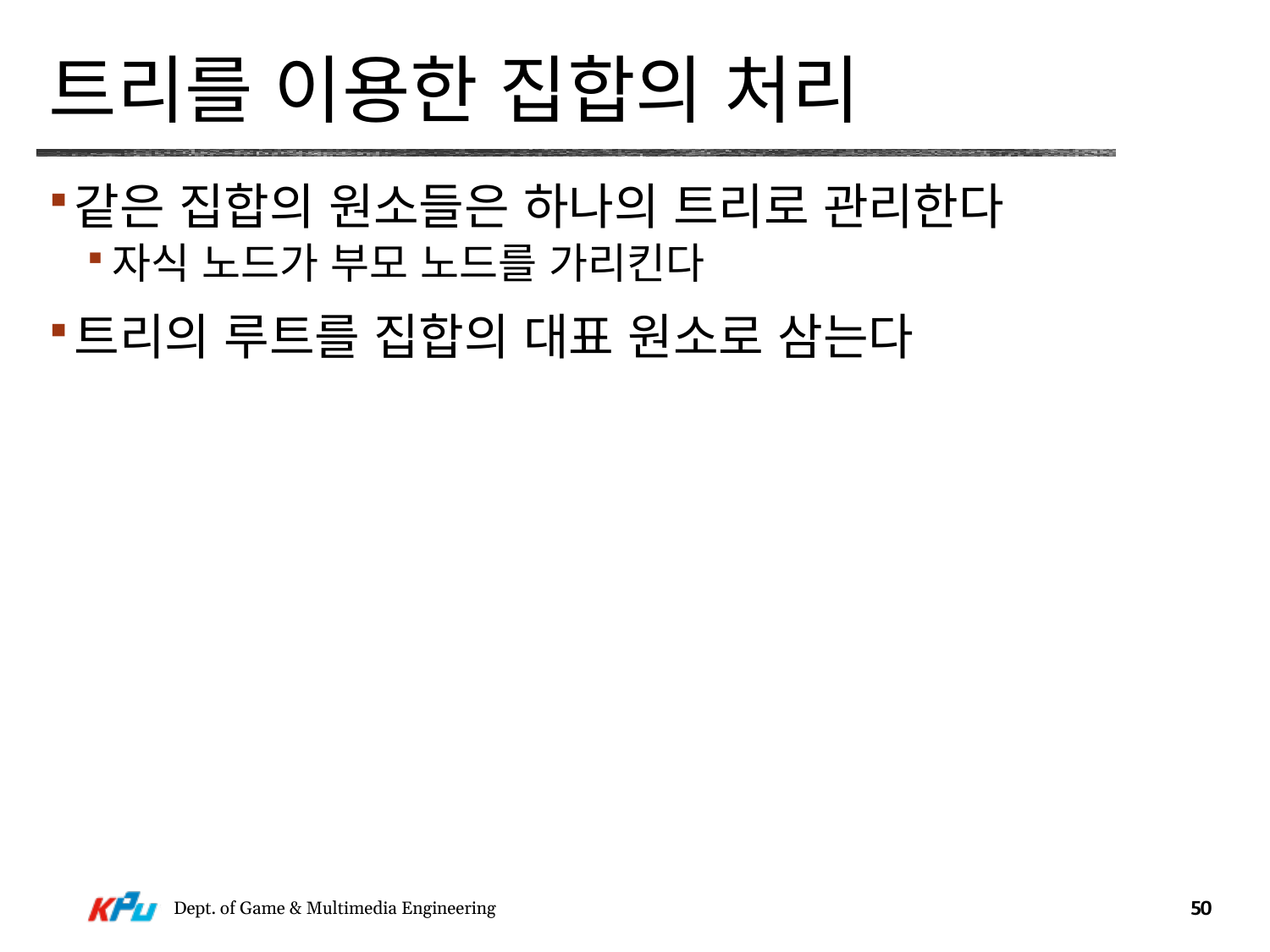

# 트리를 이용한 집합의 처리
같은 집합의 원소들은 하나의 트리로 관리한다
자식 노드가 부모 노드를 가리킨다
트리의 루트를 집합의 대표 원소로 삼는다

Dept. of Game & Multimedia Engineering
50